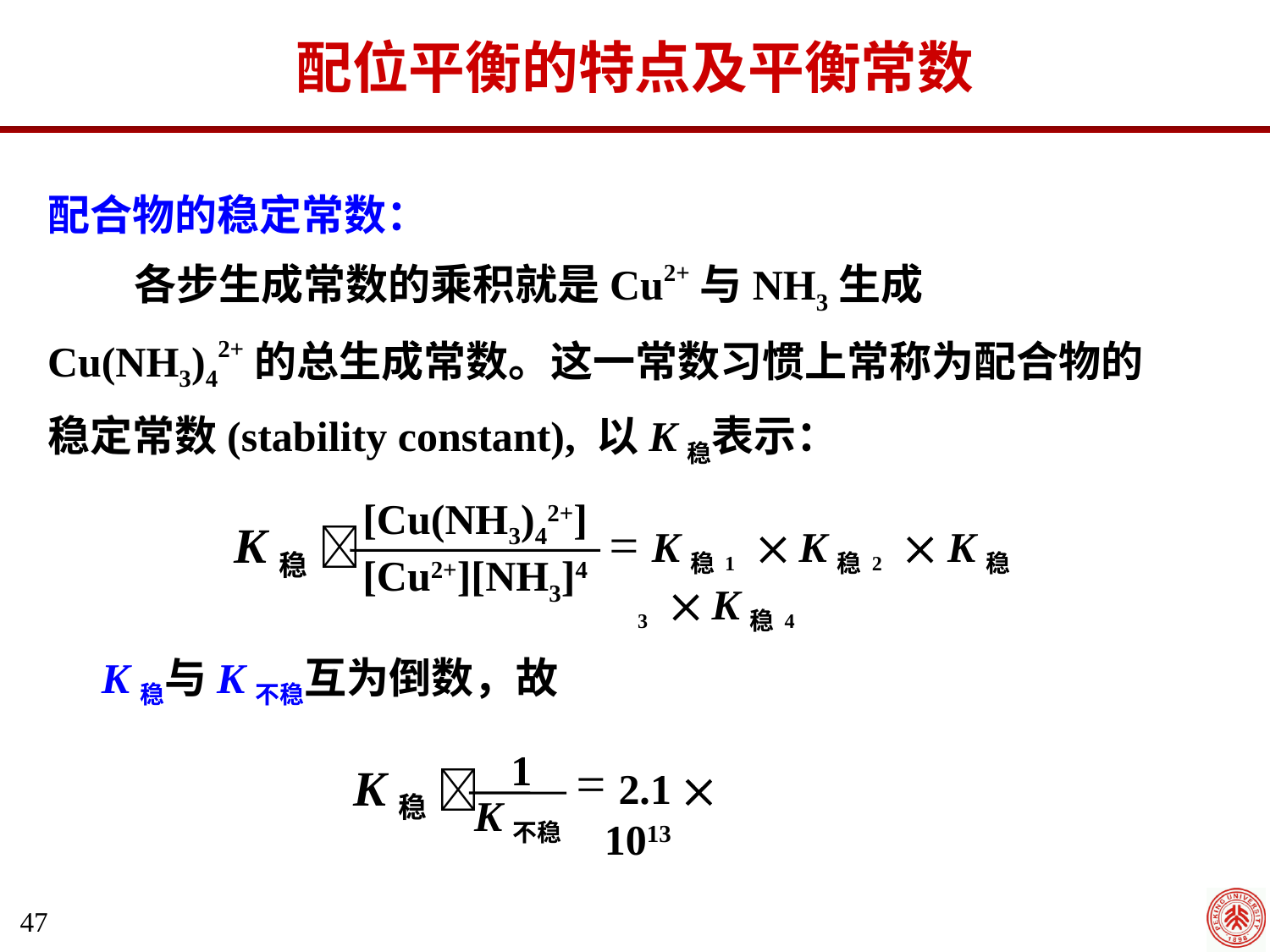

配位平衡的特点及平衡常数

配合物的稳定常数：
        各步生成常数的乘积就是Cu2+与NH3生成Cu(NH3)42+的总生成常数。这一常数习惯上常称为配合物的稳定常数(stability constant), 以K稳表示：
[Cu(NH3)42+]
K稳 =
[Cu2+][NH3]4

 K稳1 × K稳2 × K稳3 × K稳4
K稳与K不稳互为倒数，故
1
K不稳

K稳 =
 2.1 × 1013